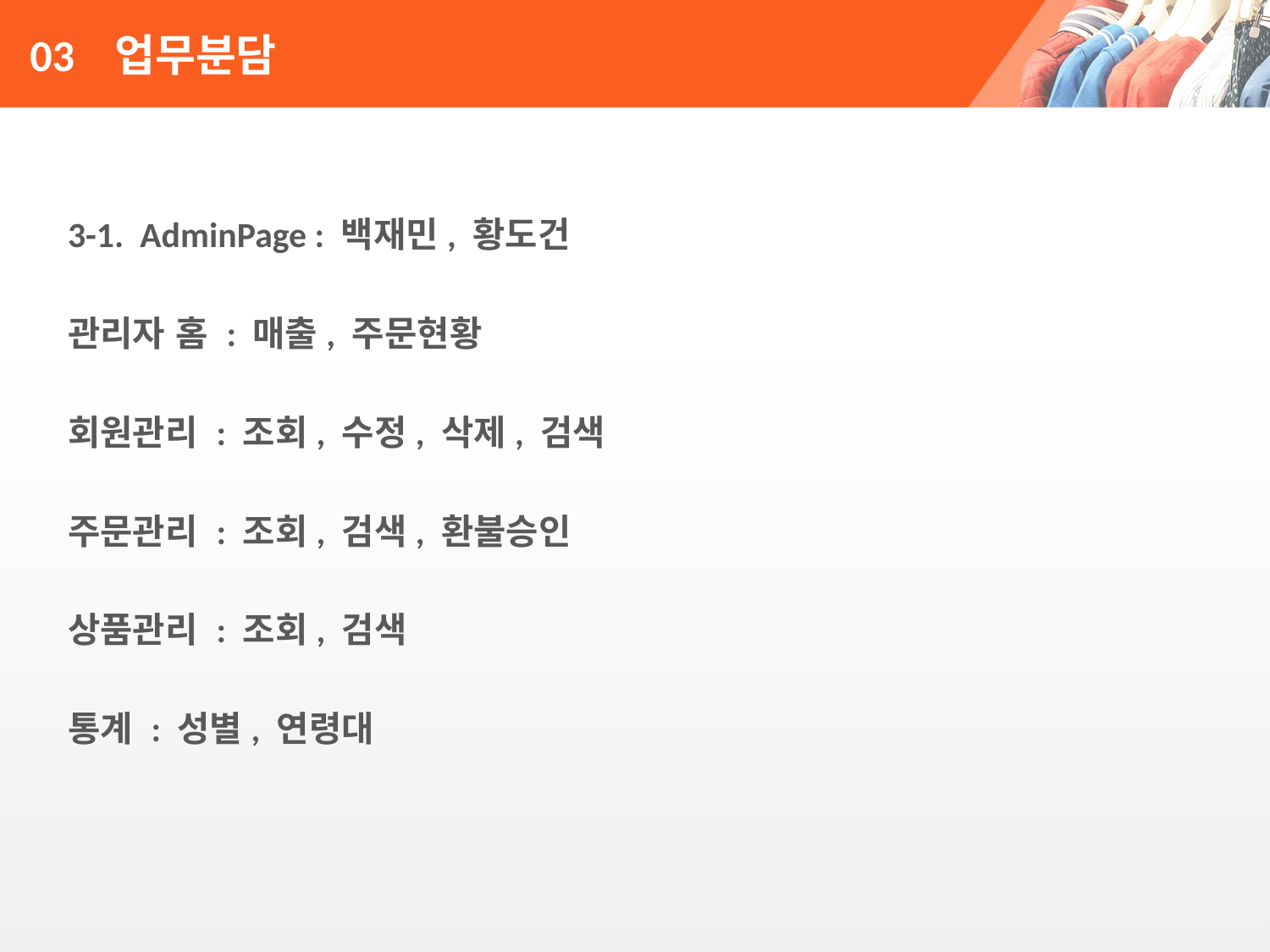

# 03   업무분담
3-1.  AdminPage : 백재민, 황도건

관리자 홈 : 매출, 주문현황

회원관리 : 조회, 수정, 삭제, 검색

주문관리 : 조회, 검색, 환불승인

상품관리 : 조회, 검색

통계 : 성별, 연령대